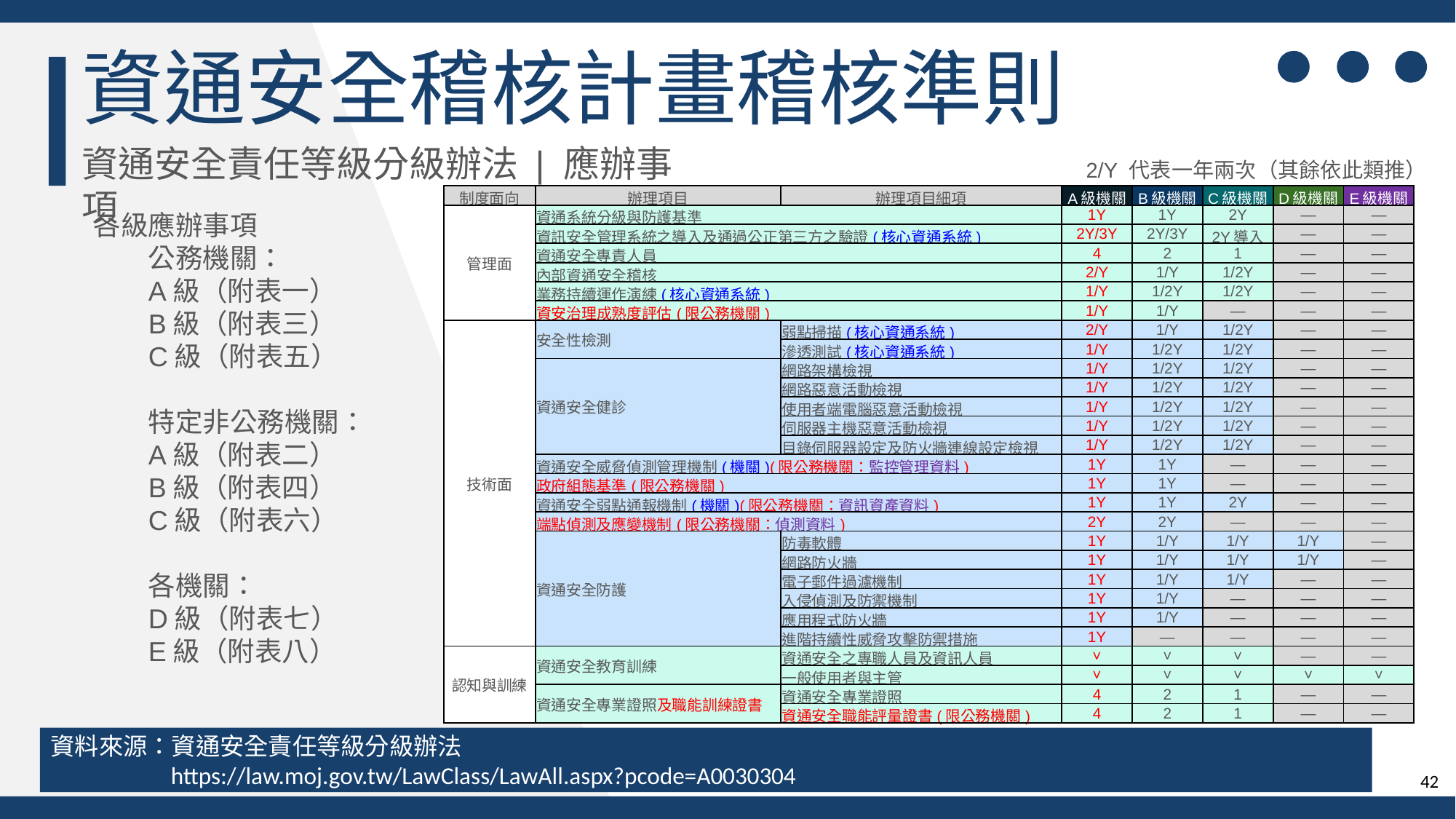

資通安全稽核計畫稽核準則
資通安全責任等級分級辦法 | 應辦事項
2/Y 代表一年兩次（其餘依此類推）
| 制度面向 | 辦理項目 | 辦理項目細項 | A級機關 | B級機關 | C級機關 | D級機關 | E級機關 |
| --- | --- | --- | --- | --- | --- | --- | --- |
| 管理面 | 資通系統分級與防護基準 |  | 1Y | 1Y | 2Y | — | — |
|  | 資訊安全管理系統之導入及通過公正第三方之驗證(核心資通系統) |  | 2Y/3Y | 2Y/3Y | 2Y導入 | — | — |
|  | 資通安全專責人員 |  | 4 | 2 | 1 | — | — |
|  | 內部資通安全稽核 |  | 2/Y | 1/Y | 1/2Y | — | — |
|  | 業務持續運作演練(核心資通系統) |  | 1/Y | 1/2Y | 1/2Y | — | — |
|  | 資安治理成熟度評估(限公務機關) |  | 1/Y | 1/Y | — | — | — |
| 技術面 | 安全性檢測 | 弱點掃描(核心資通系統) | 2/Y | 1/Y | 1/2Y | — | — |
|  |  | 滲透測試(核心資通系統) | 1/Y | 1/2Y | 1/2Y | — | — |
|  | 資通安全健診 | 網路架構檢視 | 1/Y | 1/2Y | 1/2Y | — | — |
|  |  | 網路惡意活動檢視 | 1/Y | 1/2Y | 1/2Y | — | — |
|  |  | 使用者端電腦惡意活動檢視 | 1/Y | 1/2Y | 1/2Y | — | — |
|  |  | 伺服器主機惡意活動檢視 | 1/Y | 1/2Y | 1/2Y | — | — |
|  |  | 目錄伺服器設定及防火牆連線設定檢視 | 1/Y | 1/2Y | 1/2Y | — | — |
|  | 資通安全威脅偵測管理機制(機關)(限公務機關：監控管理資料) |  | 1Y | 1Y | — | — | — |
|  | 政府組態基準(限公務機關) |  | 1Y | 1Y | — | — | — |
|  | 資通安全弱點通報機制(機關)(限公務機關：資訊資產資料) |  | 1Y | 1Y | 2Y | — | — |
|  | 端點偵測及應變機制(限公務機關：偵測資料) |  | 2Y | 2Y | — | — | — |
|  | 資通安全防護 | 防毒軟體 | 1Y | 1/Y | 1/Y | 1/Y | — |
|  |  | 網路防火牆 | 1Y | 1/Y | 1/Y | 1/Y | — |
|  |  | 電子郵件過濾機制 | 1Y | 1/Y | 1/Y | — | — |
|  |  | 入侵偵測及防禦機制 | 1Y | 1/Y | — | — | — |
|  |  | 應用程式防火牆 | 1Y | 1/Y | — | — | — |
|  |  | 進階持續性威脅攻擊防禦措施 | 1Y | — | — | — | — |
| 認知與訓練 | 資通安全教育訓練 | 資通安全之專職人員及資訊人員 | ˅ | ˅ | ˅ | — | — |
|  |  | 一般使用者與主管 | ˅ | ˅ | ˅ | ˅ | ˅ |
|  | 資通安全專業證照及職能訓練證書 | 資通安全專業證照 | 4 | 2 | 1 | — | — |
|  |  | 資通安全職能評量證書(限公務機關) | 4 | 2 | 1 | — | — |
各級應辦事項
公務機關：
A級（附表一）
B級（附表三）
C級（附表五）

特定非公務機關：
A級（附表二）
B級（附表四）
C級（附表六）

各機關：
D級（附表七）
E級（附表八）
資料來源：資通安全責任等級分級辦法
                      https://law.moj.gov.tw/LawClass/LawAll.aspx?pcode=A0030304